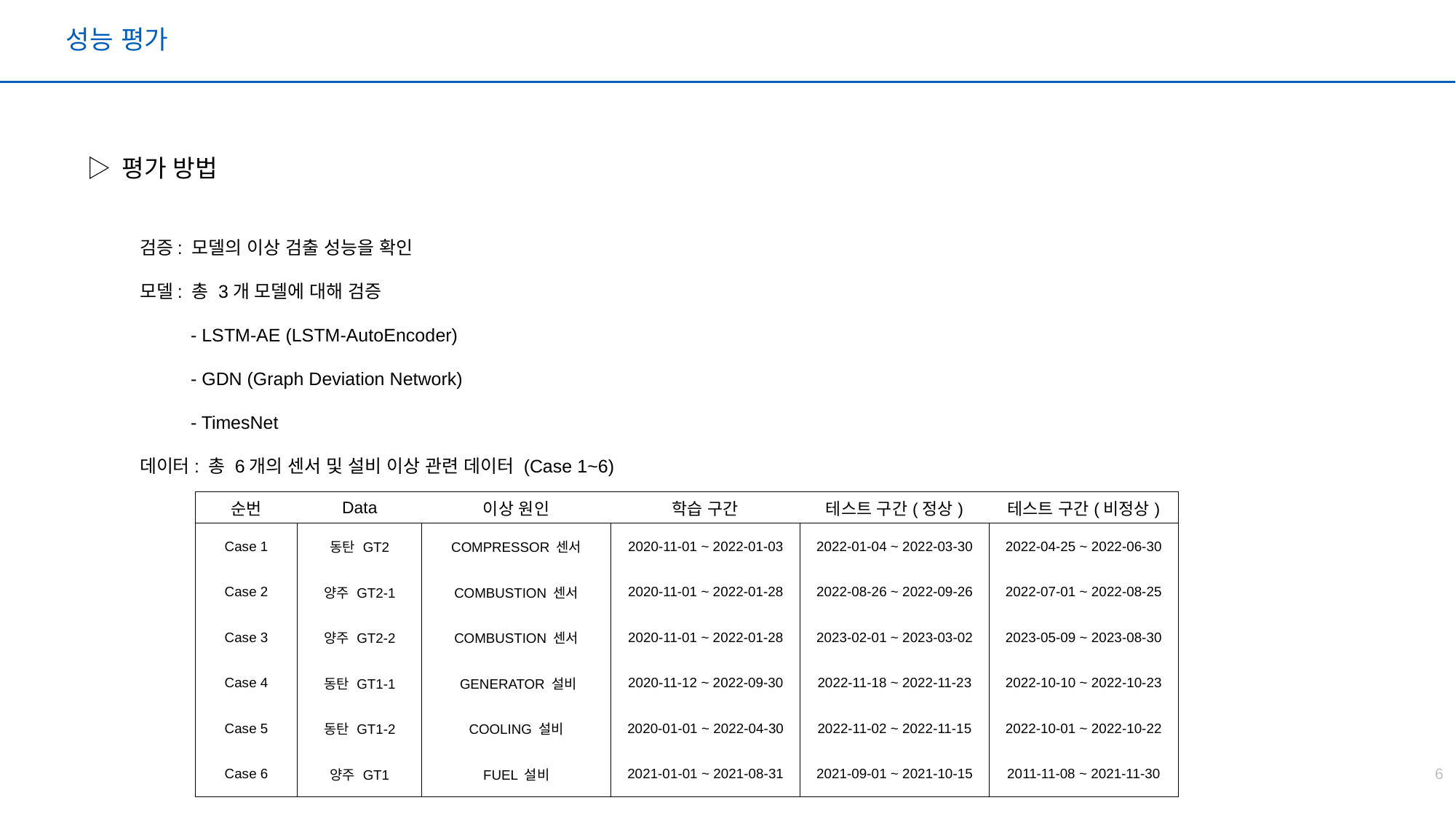

성능 평가
▷ 평가 방법
검증: 모델의 이상 검출 성능을 확인
모델: 총 3개 모델에 대해 검증
          - LSTM-AE (LSTM-AutoEncoder)
          - GDN (Graph Deviation Network)
          - TimesNet
데이터: 총 6개의 센서 및 설비 이상 관련 데이터 (Case 1~6)
| 순번 | Data | 이상 원인 | 학습 구간 | 테스트 구간(정상) | 테스트 구간(비정상) |
| --- | --- | --- | --- | --- | --- |
| Case 1 | 동탄 GT2 | COMPRESSOR 센서 | 2020-11-01 ~ 2022-01-03 | 2022-01-04 ~ 2022-03-30 | 2022-04-25 ~ 2022-06-30 |
| Case 2 | 양주 GT2-1 | COMBUSTION 센서 | 2020-11-01 ~ 2022-01-28 | 2022-08-26 ~ 2022-09-26 | 2022-07-01 ~ 2022-08-25 |
| Case 3 | 양주 GT2-2 | COMBUSTION 센서 | 2020-11-01 ~ 2022-01-28 | 2023-02-01 ~ 2023-03-02 | 2023-05-09 ~ 2023-08-30 |
| Case 4 | 동탄 GT1-1 | GENERATOR 설비 | 2020-11-12 ~ 2022-09-30 | 2022-11-18 ~ 2022-11-23 | 2022-10-10 ~ 2022-10-23 |
| Case 5 | 동탄 GT1-2 | COOLING 설비 | 2020-01-01 ~ 2022-04-30 | 2022-11-02 ~ 2022-11-15 | 2022-10-01 ~ 2022-10-22 |
| Case 6 | 양주 GT1 | FUEL 설비 | 2021-01-01 ~ 2021-08-31 | 2021-09-01 ~ 2021-10-15 | 2011-11-08 ~ 2021-11-30 |